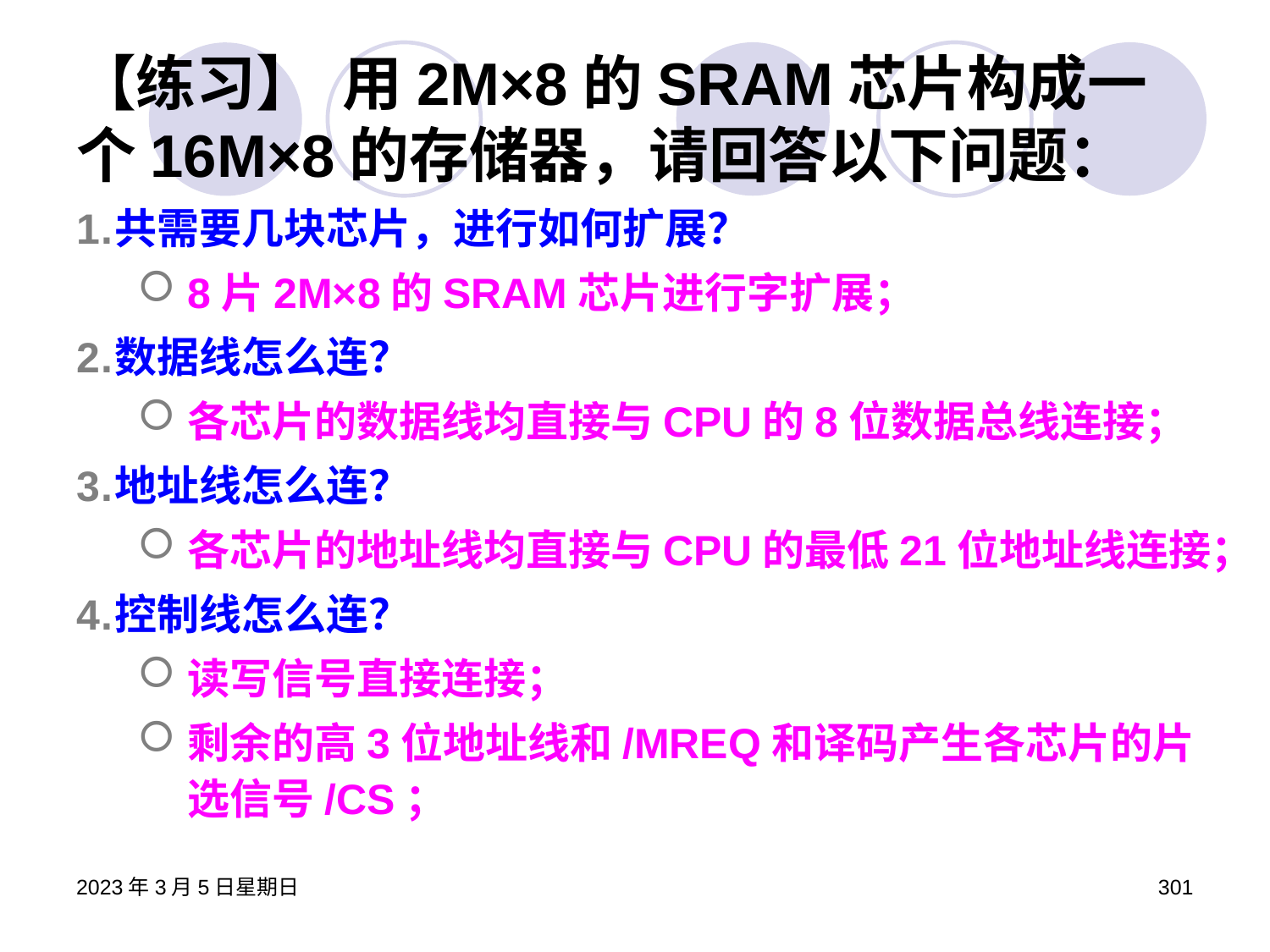

# 【练习】  用2M×8的SRAM芯片构成一个16M×8的存储器，请回答以下问题：
共需要几块芯片，进行如何扩展？
8片2M×8的SRAM芯片进行字扩展；
数据线怎么连？
各芯片的数据线均直接与CPU的8位数据总线连接；
地址线怎么连？
各芯片的地址线均直接与CPU的最低21位地址线连接；
控制线怎么连？
读写信号直接连接；
剩余的高3位地址线和/MREQ和译码产生各芯片的片选信号/CS；
2023年3月5日星期日
301